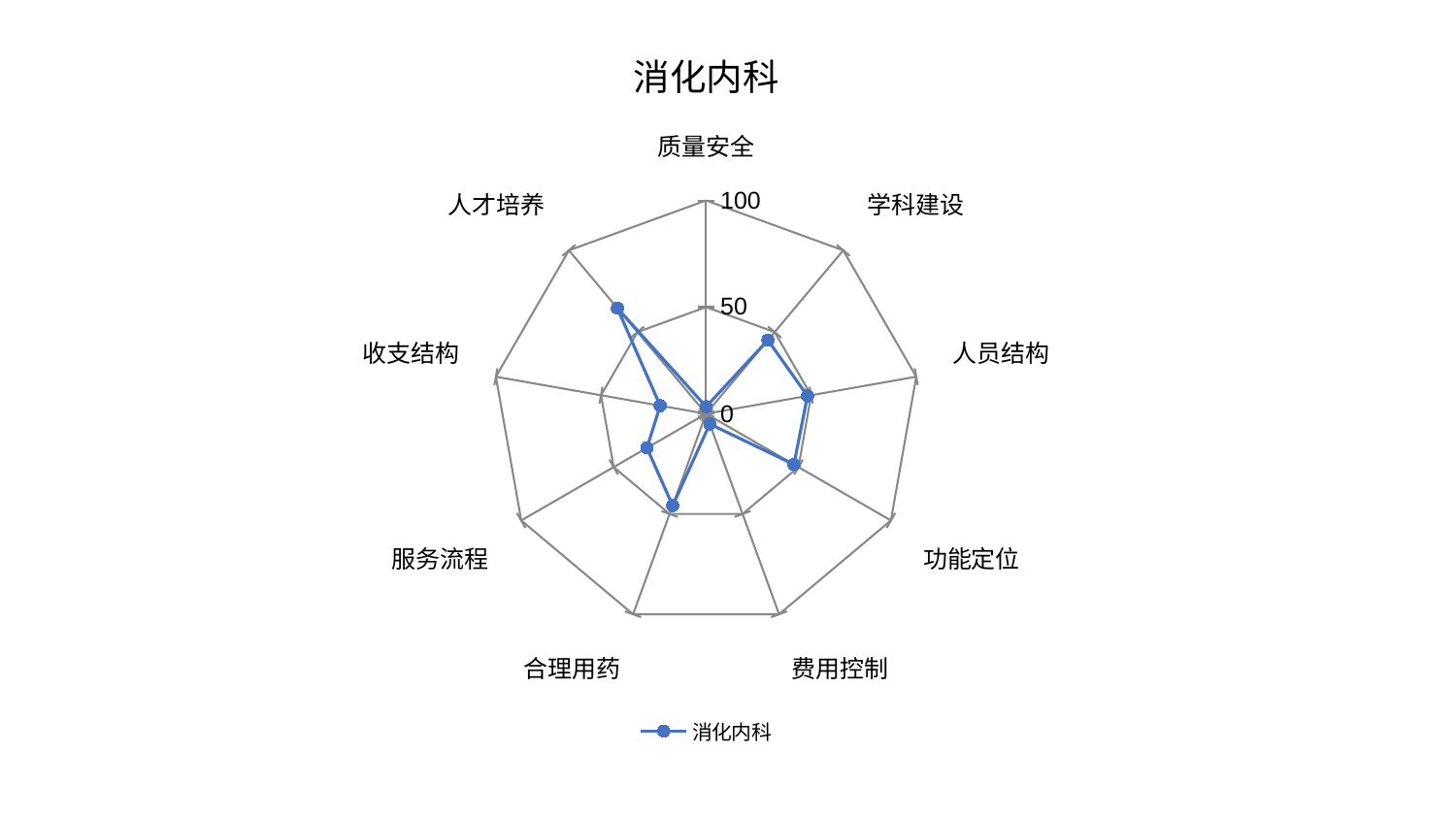

### Chart: 消化内科

| Category | 消化内科 |
|---|---|
| 质量安全 | 3.313761087504241 |
| 学科建设 | 45.09216413675393 |
| 人员结构 | 48.24833942583325 |
| 功能定位 | 47.547386193291494 |
| 费用控制 | 5.1101318370231334 |
| 合理用药 | 45.81379477840598 |
| 服务流程 | 32.00890424290056 |
| 收支结构 | 21.838477197867107 |
| 人才培养 | 64.66063182285309 |
110